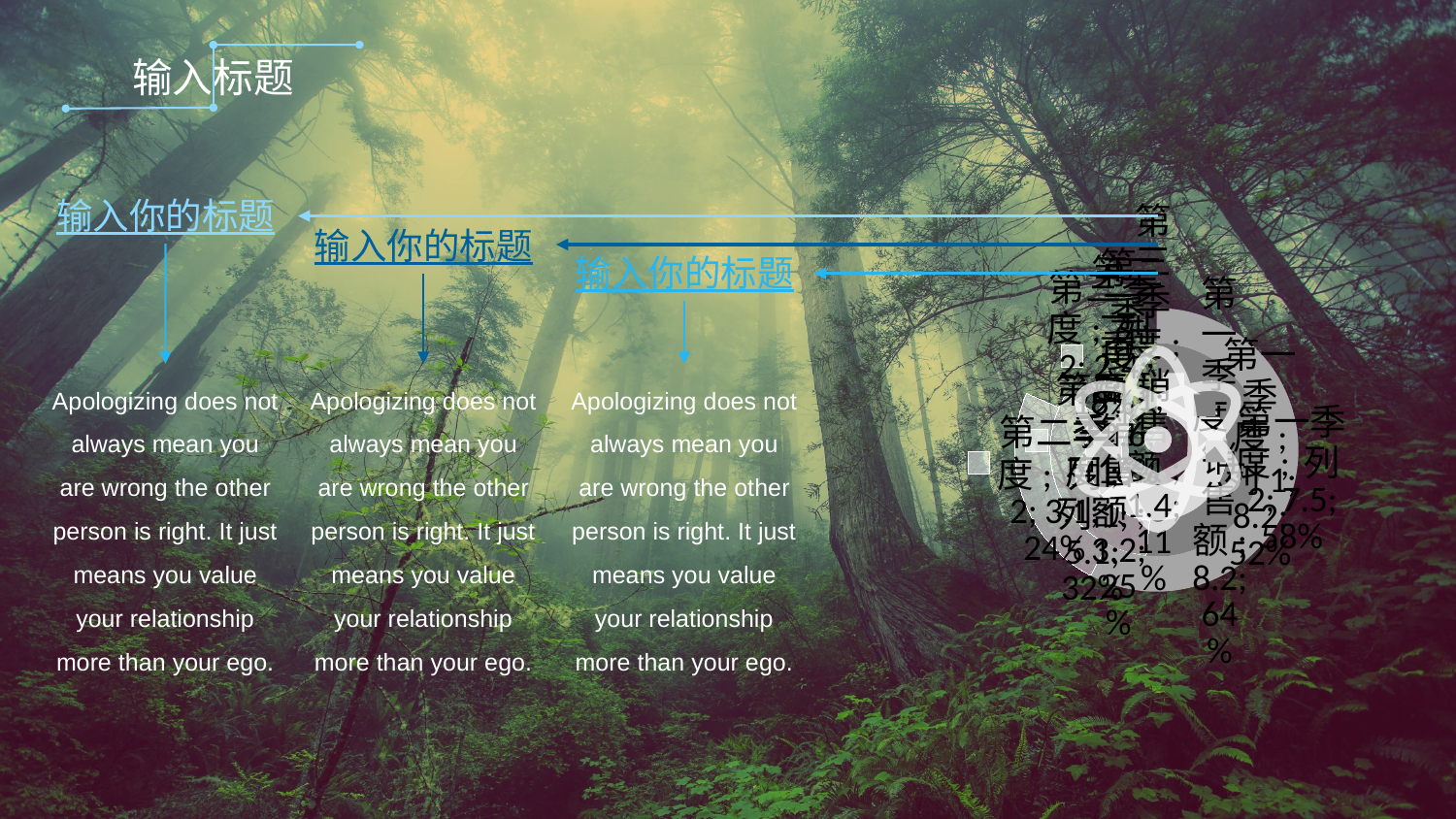

输入标题

### Chart

| Category | 销售额 | 列1 | 列2 |
|---|---|---|---|
| 第一季度 | 8.2 | 8.2 | 7.5 |
| 第二季度 | 3.2 | 5.1 | 3.1 |
| 第三季度 | 1.4 | 2.6 | 2.4 |
输入你的标题
输入你的标题
输入你的标题

Apologizing does not always mean you are wrong the other person is right. It just means you value your relationship more than your ego.
Apologizing does not always mean you are wrong the other person is right. It just means you value your relationship more than your ego.
Apologizing does not always mean you are wrong the other person is right. It just means you value your relationship more than your ego.